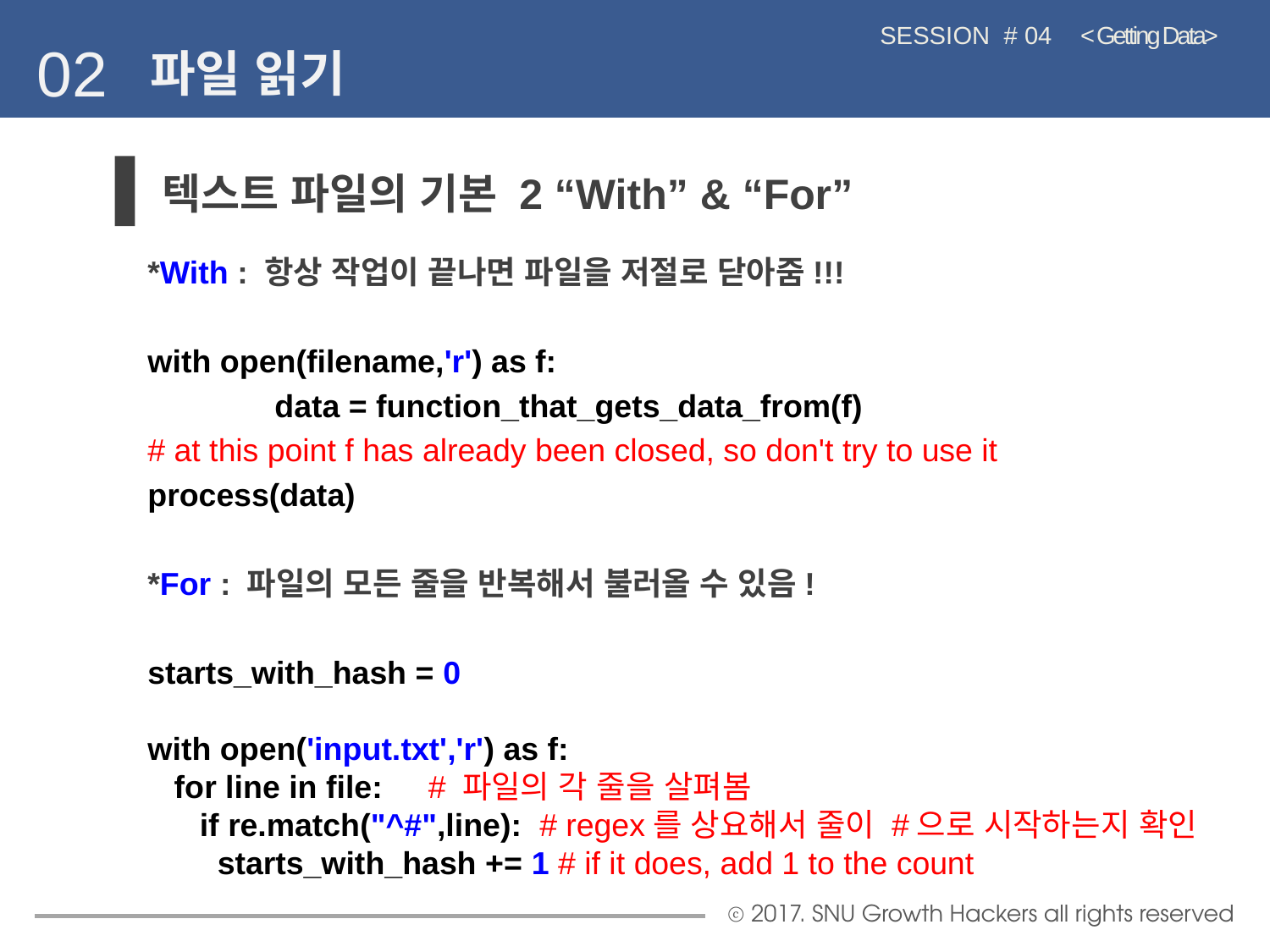

SESSION  # 04    < Getting Data>
02
파일 읽기

텍스트 파일의 기본 2 “With” & “For”
*With : 항상 작업이 끝나면 파일을 저절로 닫아줌!!!

with open(filename,'r') as f:
	data = function_that_gets_data_from(f)
# at this point f has already been closed, so don't try to use it
process(data)

*For : 파일의 모든 줄을 반복해서 불러올 수 있음!

starts_with_hash = 0
with open('input.txt','r') as f:
   for line in file: 	   # 파일의 각 줄을 살펴봄
     if re.match("^#",line):  # regex를 상요해서 줄이 #으로 시작하는지 확인
       starts_with_hash += 1 # if it does, add 1 to the count

ⓒ 2017. SNU Growth Hackers all rights reserved